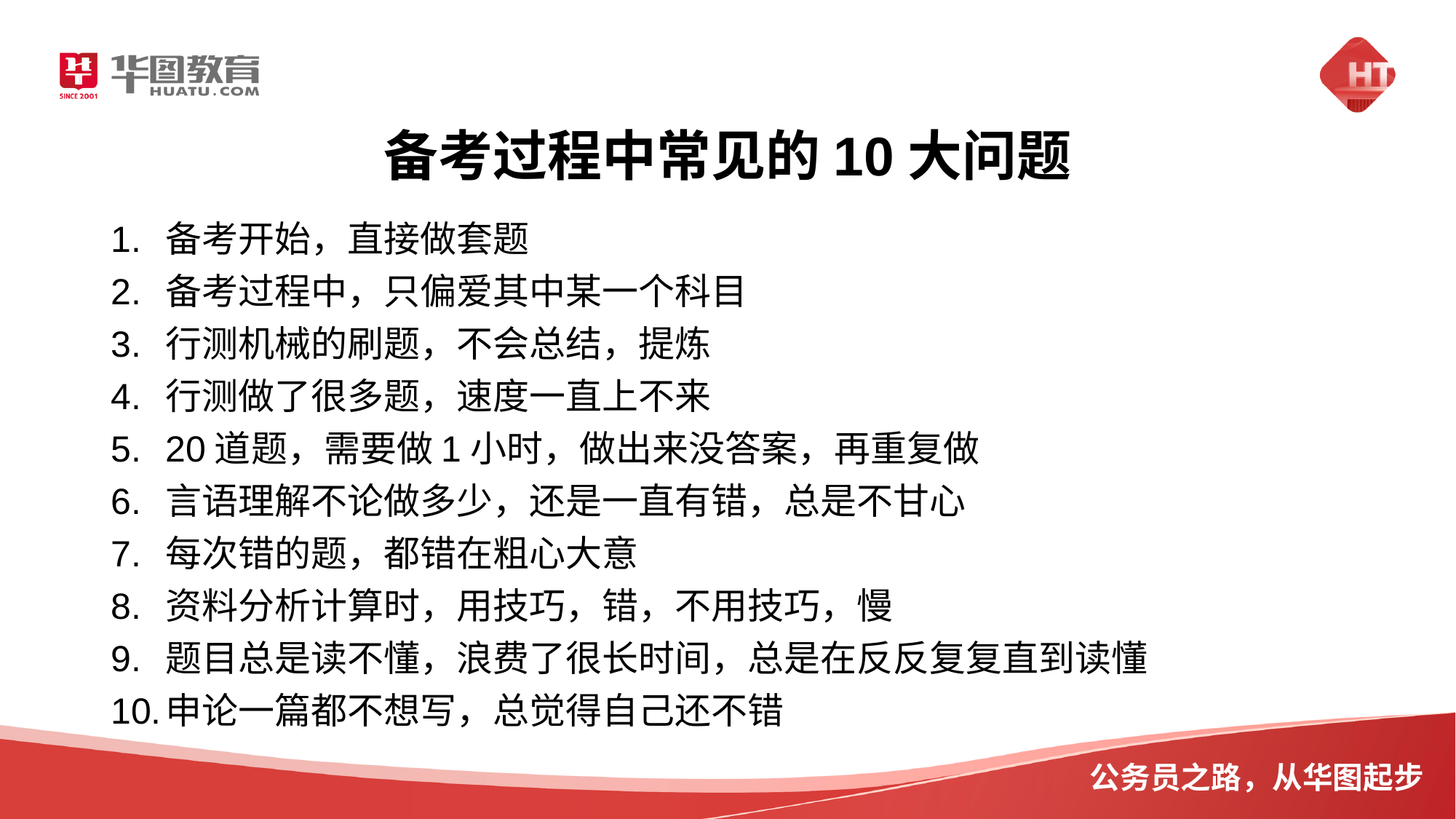

# 备考过程中常见的10大问题
备考开始，直接做套题
备考过程中，只偏爱其中某一个科目
行测机械的刷题，不会总结，提炼
行测做了很多题，速度一直上不来
20道题，需要做1小时，做出来没答案，再重复做
言语理解不论做多少，还是一直有错，总是不甘心
每次错的题，都错在粗心大意
资料分析计算时，用技巧，错，不用技巧，慢
题目总是读不懂，浪费了很长时间，总是在反反复复直到读懂
申论一篇都不想写，总觉得自己还不错